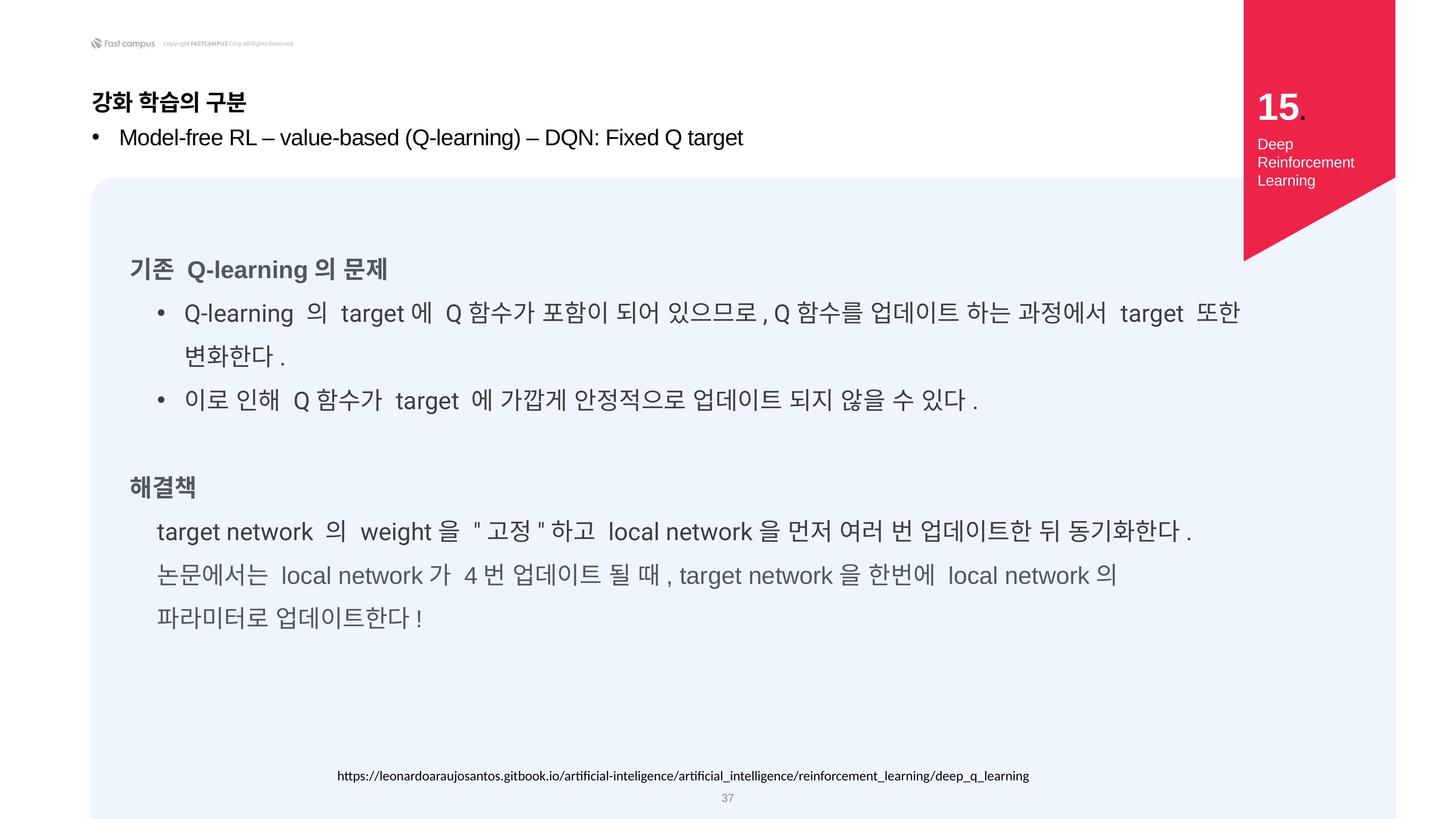

15.
강화 학습의 구분
Model-free RL – value-based (Q-learning) – DQN: Fixed Q target
Deep Reinforcement Learning

기존 Q-learning의 문제
Q-learning 의 target에 Q함수가 포함이 되어 있으므로, Q함수를 업데이트 하는 과정에서 target 또한 변화한다.
이로 인해 Q함수가 target 에 가깝게 안정적으로 업데이트 되지 않을 수 있다.

해결책
target network 의 weight을 "고정"하고 local network을 먼저 여러 번 업데이트한 뒤 동기화한다.
논문에서는 local network가 4번 업데이트 될 때, target network을 한번에 local network의
파라미터로 업데이트한다!
https://leonardoaraujosantos.gitbook.io/artificial-inteligence/artificial_intelligence/reinforcement_learning/deep_q_learning
37